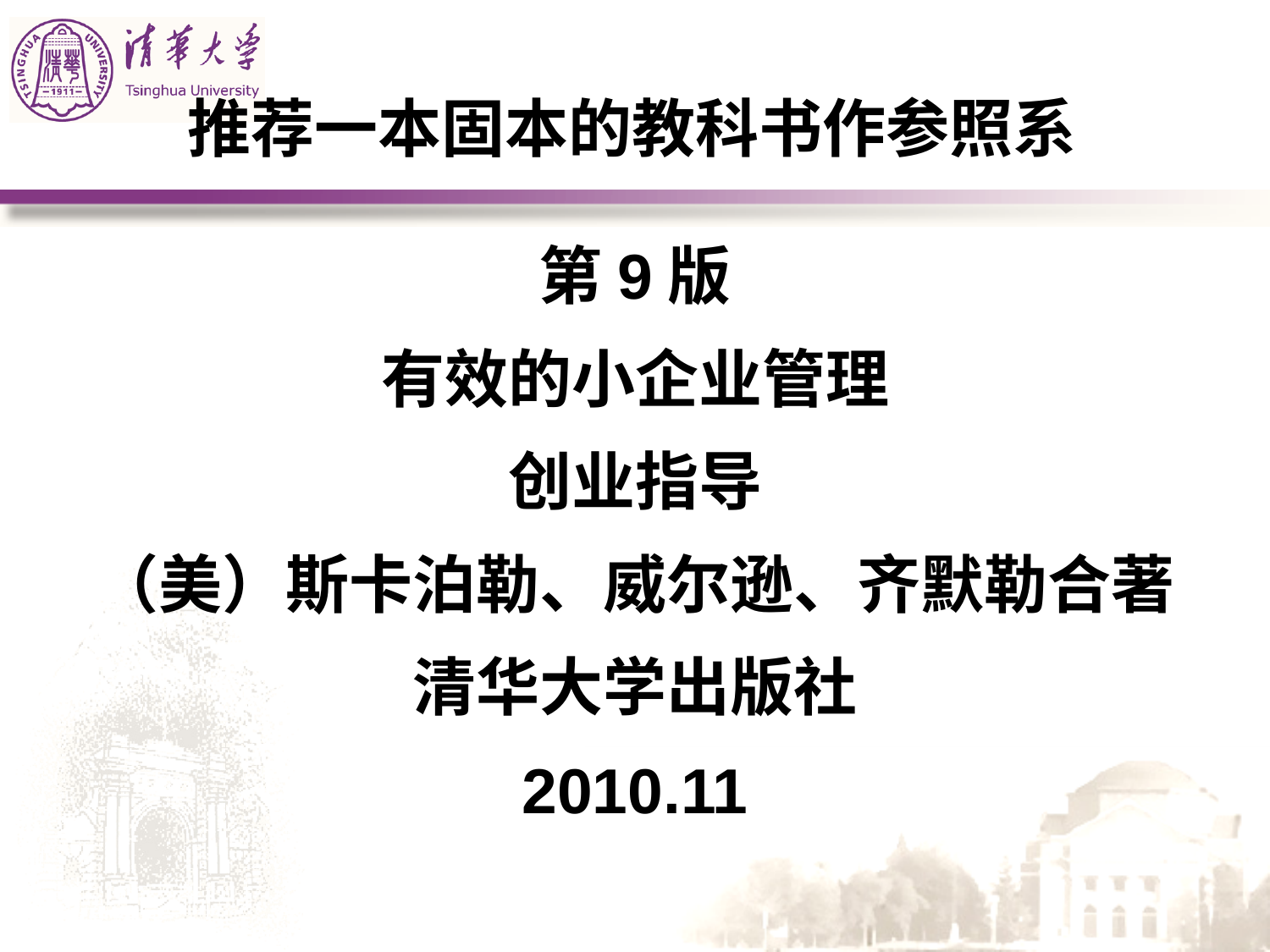

# 推荐一本固本的教科书作参照系
第9版
有效的小企业管理
创业指导
（美）斯卡泊勒、威尔逊、齐默勒合著
清华大学出版社
2010.11